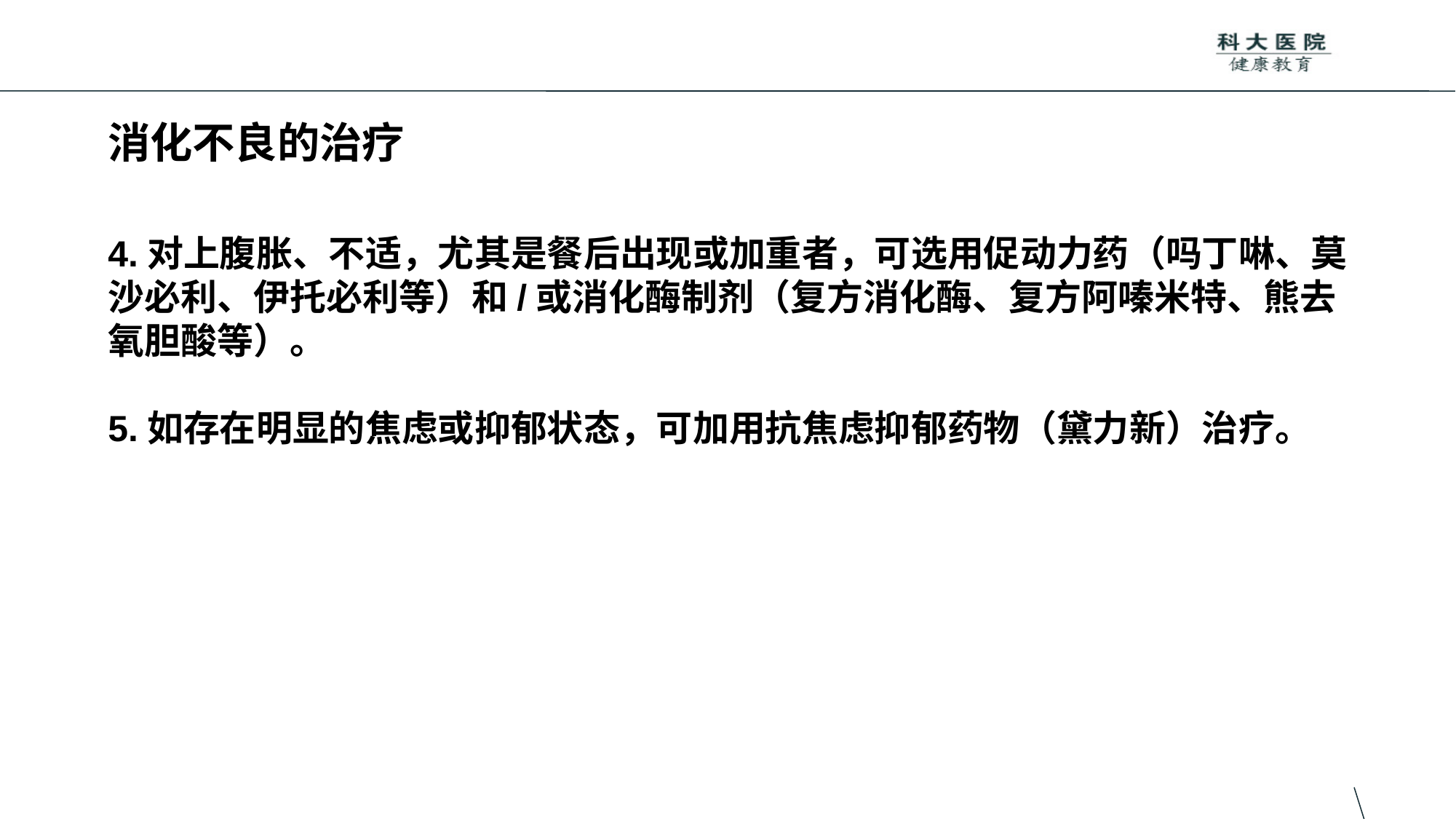

# 消化不良的治疗
4.对上腹胀、不适，尤其是餐后出现或加重者，可选用促动力药（吗丁啉、莫沙必利、伊托必利等）和/或消化酶制剂（复方消化酶、复方阿嗪米特、熊去氧胆酸等）。

5.如存在明显的焦虑或抑郁状态，可加用抗焦虑抑郁药物（黛力新）治疗。